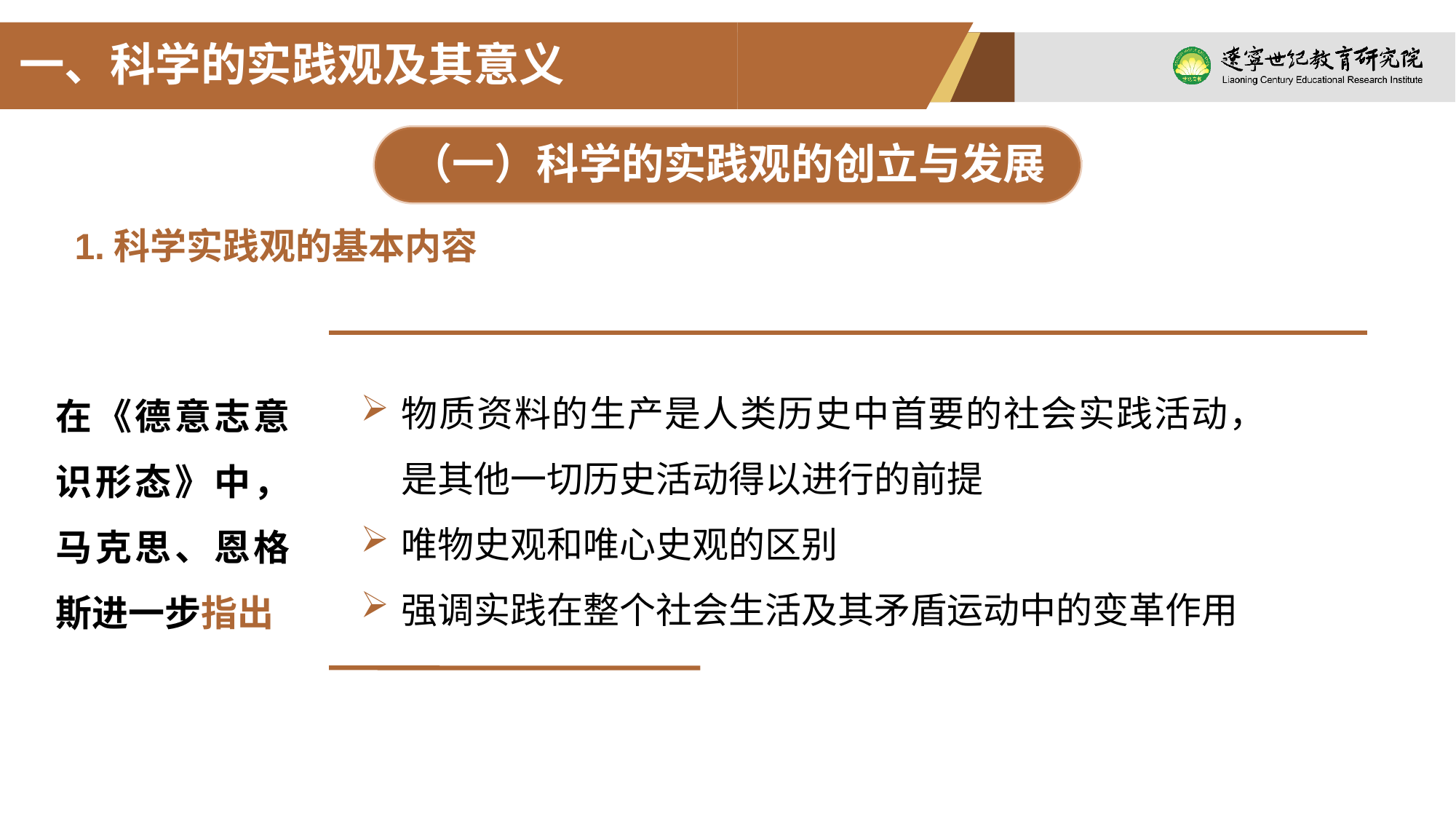

一、科学的实践观及其意义
（一）科学的实践观的创立与发展
1.科学实践观的基本内容

物质资料的生产是人类历史中首要的社会实践活动，是其他一切历史活动得以进行的前提
唯物史观和唯心史观的区别
强调实践在整个社会生活及其矛盾运动中的变革作用

在《德意志意识形态》中，马克思、恩格斯进一步指出